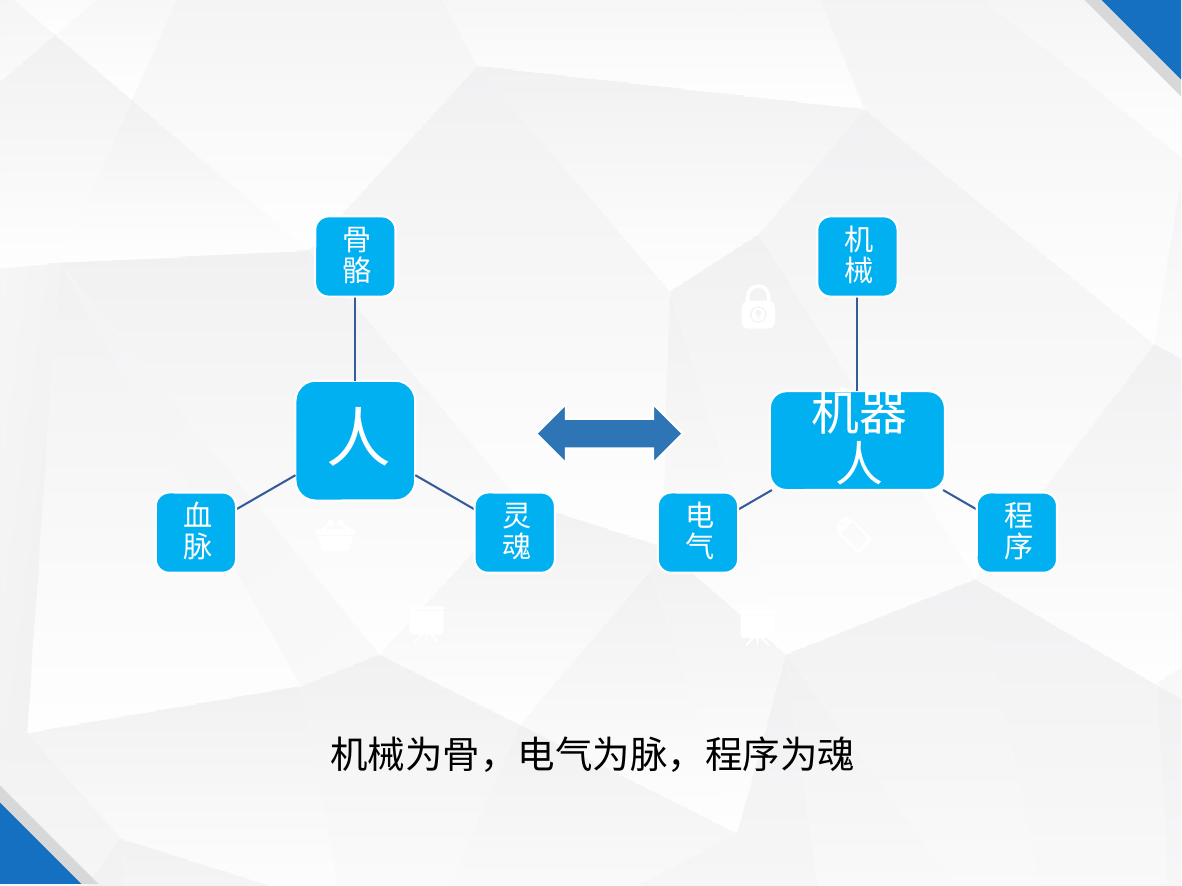

人
骨骼
灵魂
血脉
机器人
机械
程序
电气

机械为骨，电气为脉，程序为魂